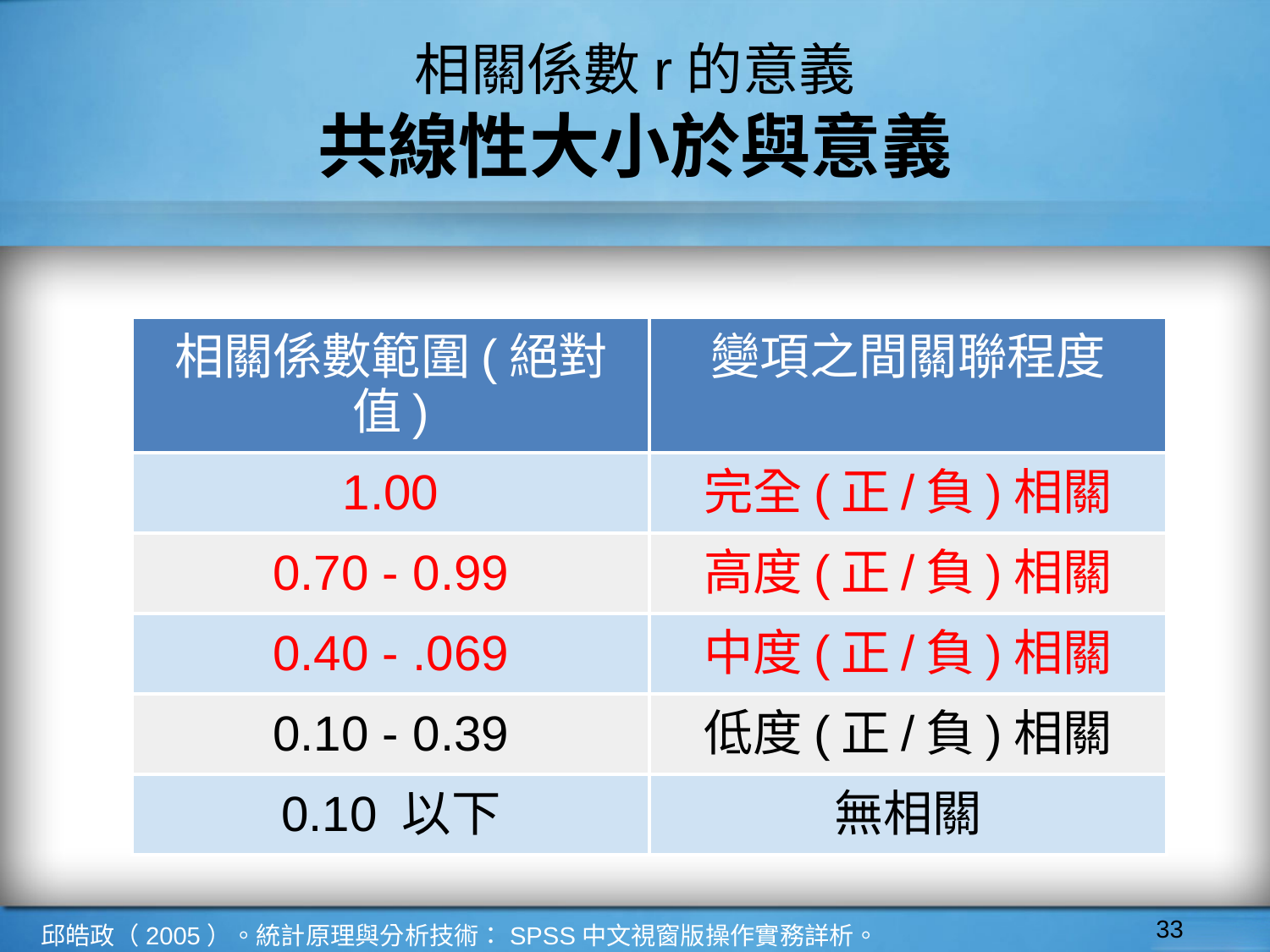

# 相關係數r的意義
共線性大小於與意義
| 相關係數範圍(絕對值) | 變項之間關聯程度 |
| --- | --- |
| 1.00 | 完全(正/負)相關 |
| 0.70 - 0.99 | 高度(正/負)相關 |
| 0.40 - .069 | 中度(正/負)相關 |
| 0.10 - 0.39 | 低度(正/負)相關 |
| 0.10 以下 | 無相關 |
33
邱皓政（2005）。統計原理與分析技術：SPSS中文視窗版操作實務詳析。